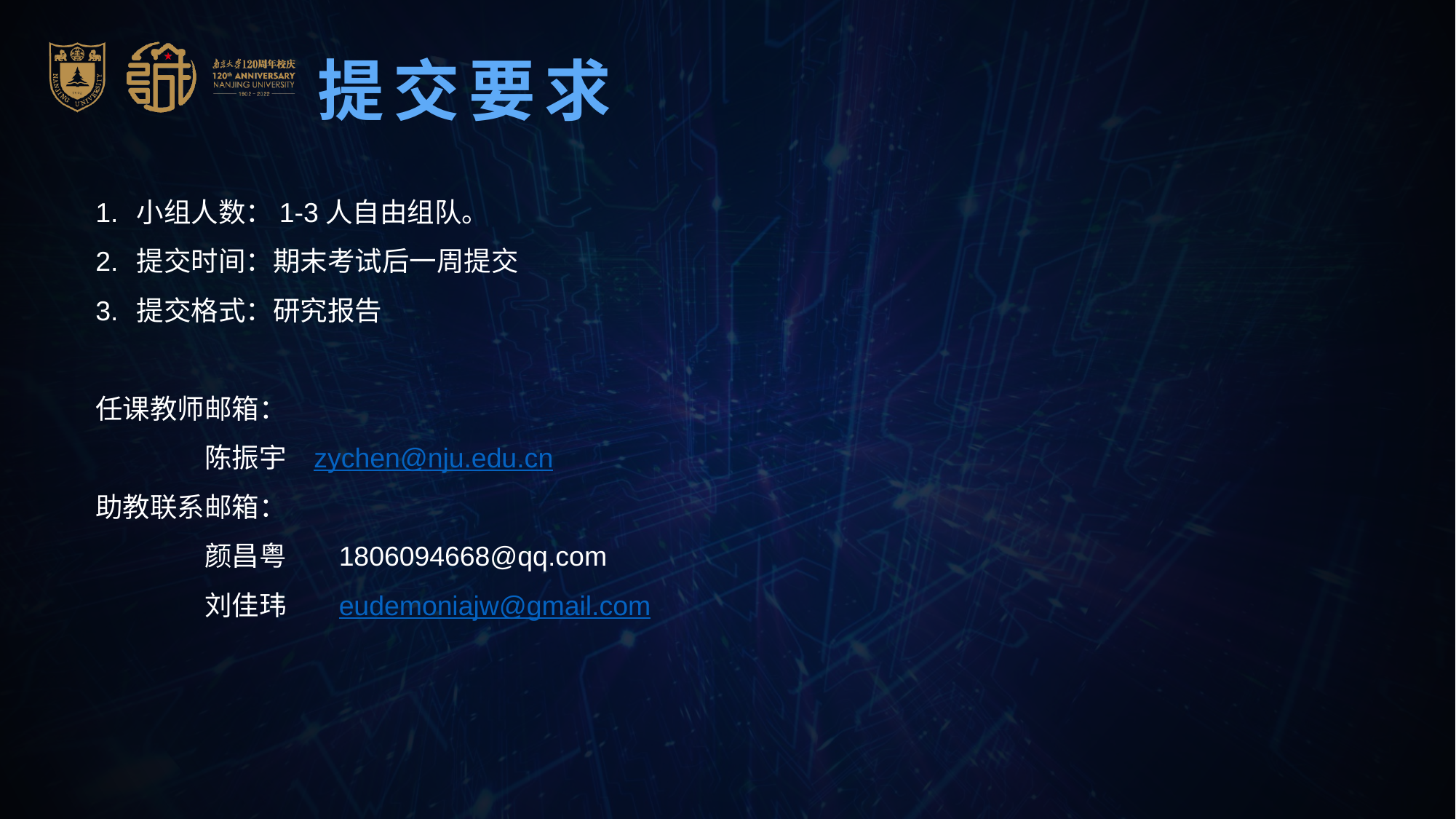

提交要求
小组人数：1-3人自由组队。
提交时间：期末考试后一周提交
提交格式：研究报告

任课教师邮箱：
	陈振宇	zychen@nju.edu.cn
助教联系邮箱：
	颜昌粤	   1806094668@qq.com
	刘佳玮	   eudemoniajw@gmail.com